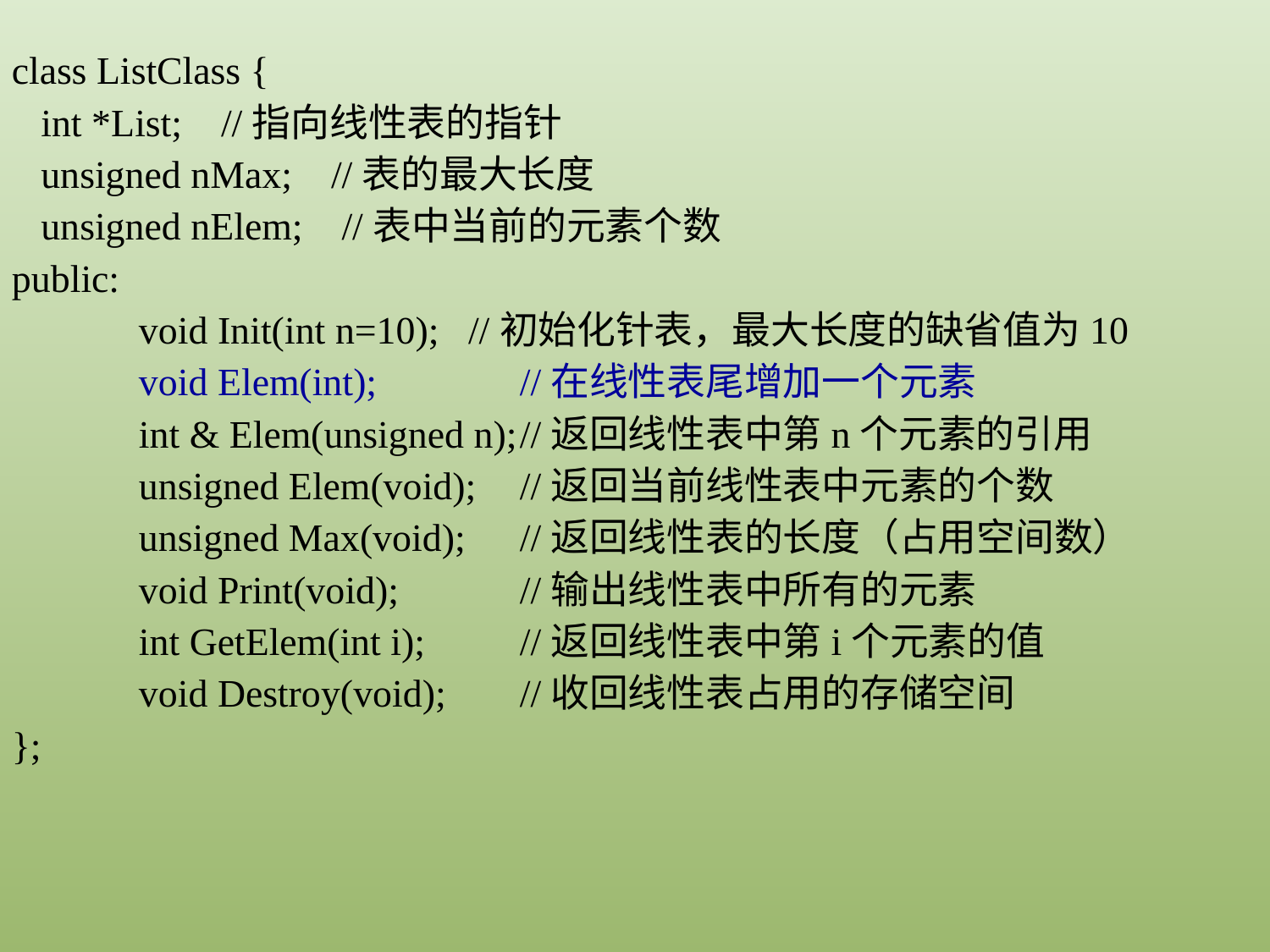

class ListClass {
   int *List;    //指向线性表的指针
   unsigned nMax;    //表的最大长度
   unsigned nElem;    //表中当前的元素个数
public:
	void Init(int n=10);   //初始化针表，最大长度的缺省值为10
	void Elem(int); 		//在线性表尾增加一个元素
	int & Elem(unsigned n);	//返回线性表中第n个元素的引用
	unsigned Elem(void);	//返回当前线性表中元素的个数
	unsigned Max(void);	//返回线性表的长度（占用空间数）
	void Print(void);	//输出线性表中所有的元素
	int GetElem(int i);	//返回线性表中第i个元素的值
	void Destroy(void);	//收回线性表占用的存储空间
};
645